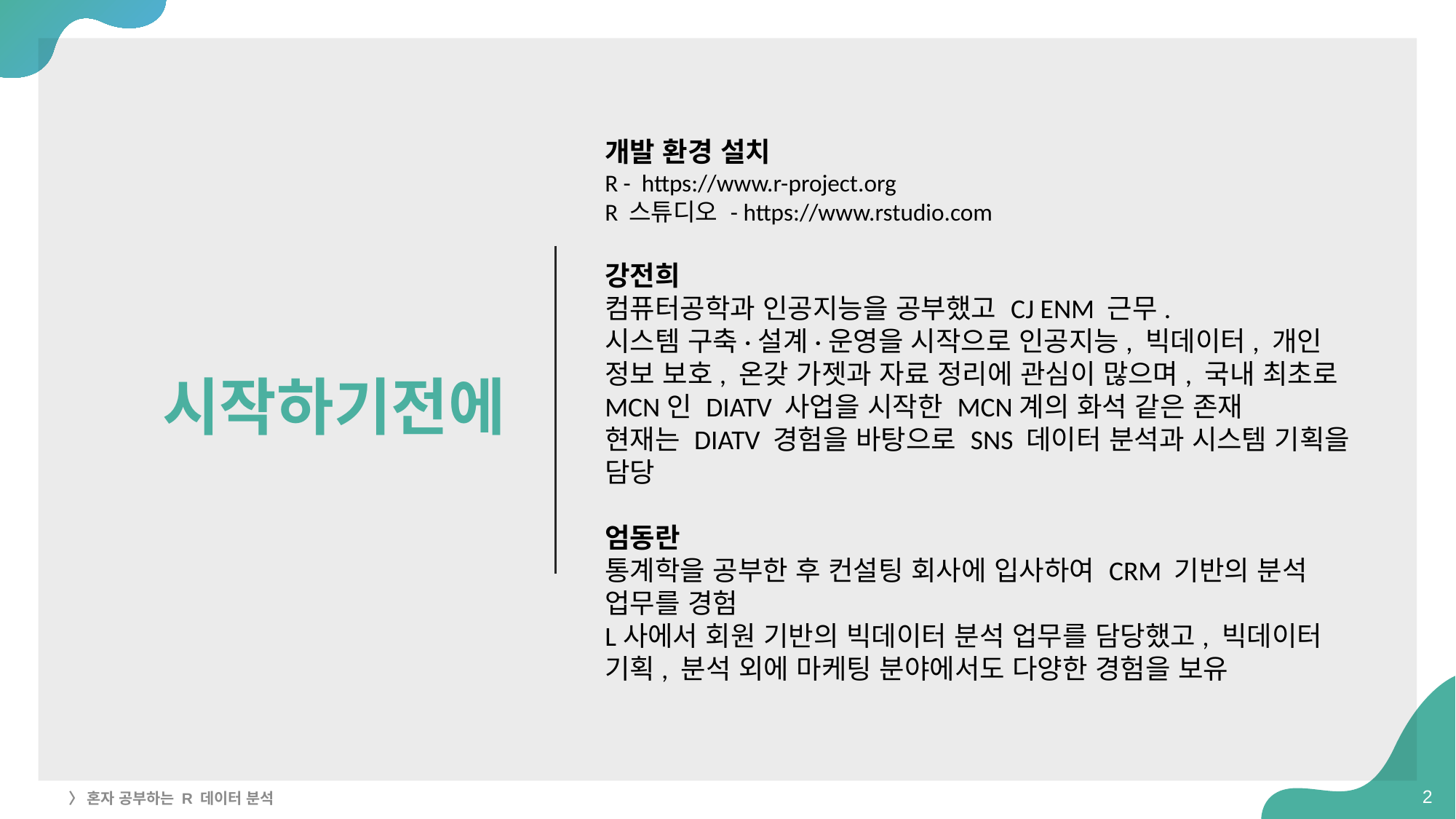

# 시작하기전에
개발 환경 설치
R -  https://www.r-project.org
R 스튜디오 - https://www.rstudio.com

강전희
컴퓨터공학과 인공지능을 공부했고 CJ ENM 근무.
시스템 구축·설계·운영을 시작으로 인공지능, 빅데이터, 개인
정보 보호, 온갖 가젯과 자료 정리에 관심이 많으며, 국내 최초로 MCN인 DIATV 사업을 시작한 MCN계의 화석 같은 존재
현재는 DIATV 경험을 바탕으로 SNS 데이터 분석과 시스템 기획을 담당

엄동란
통계학을 공부한 후 컨설팅 회사에 입사하여 CRM 기반의 분석 업무를 경험
L사에서 회원 기반의 빅데이터 분석 업무를 담당했고, 빅데이터 기획, 분석 외에 마케팅 분야에서도 다양한 경험을 보유
2
〉 혼자 공부하는 R 데이터 분석